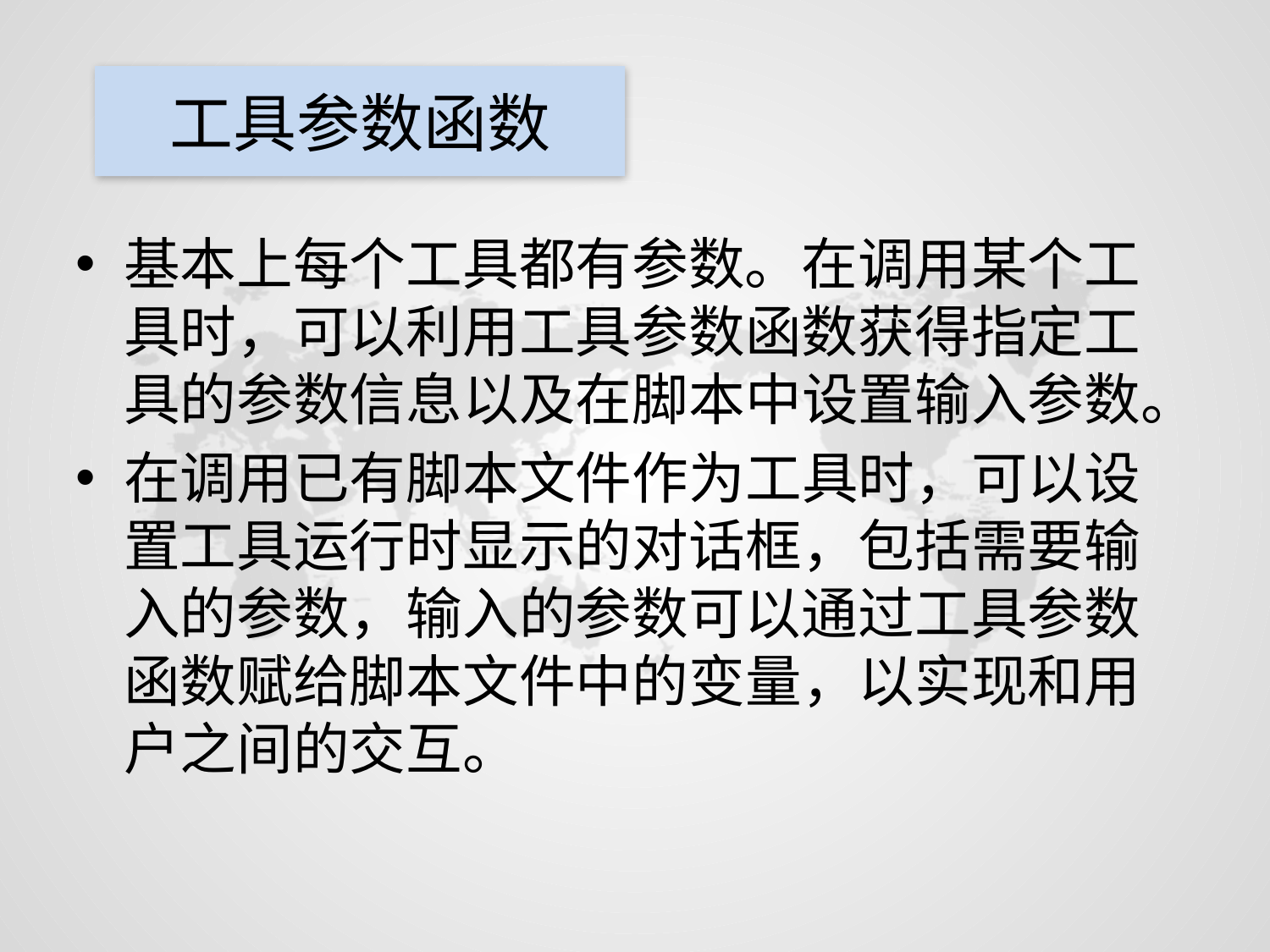

# 工具参数函数
基本上每个工具都有参数。在调用某个工具时，可以利用工具参数函数获得指定工具的参数信息以及在脚本中设置输入参数。
在调用已有脚本文件作为工具时，可以设置工具运行时显示的对话框，包括需要输入的参数，输入的参数可以通过工具参数函数赋给脚本文件中的变量，以实现和用户之间的交互。